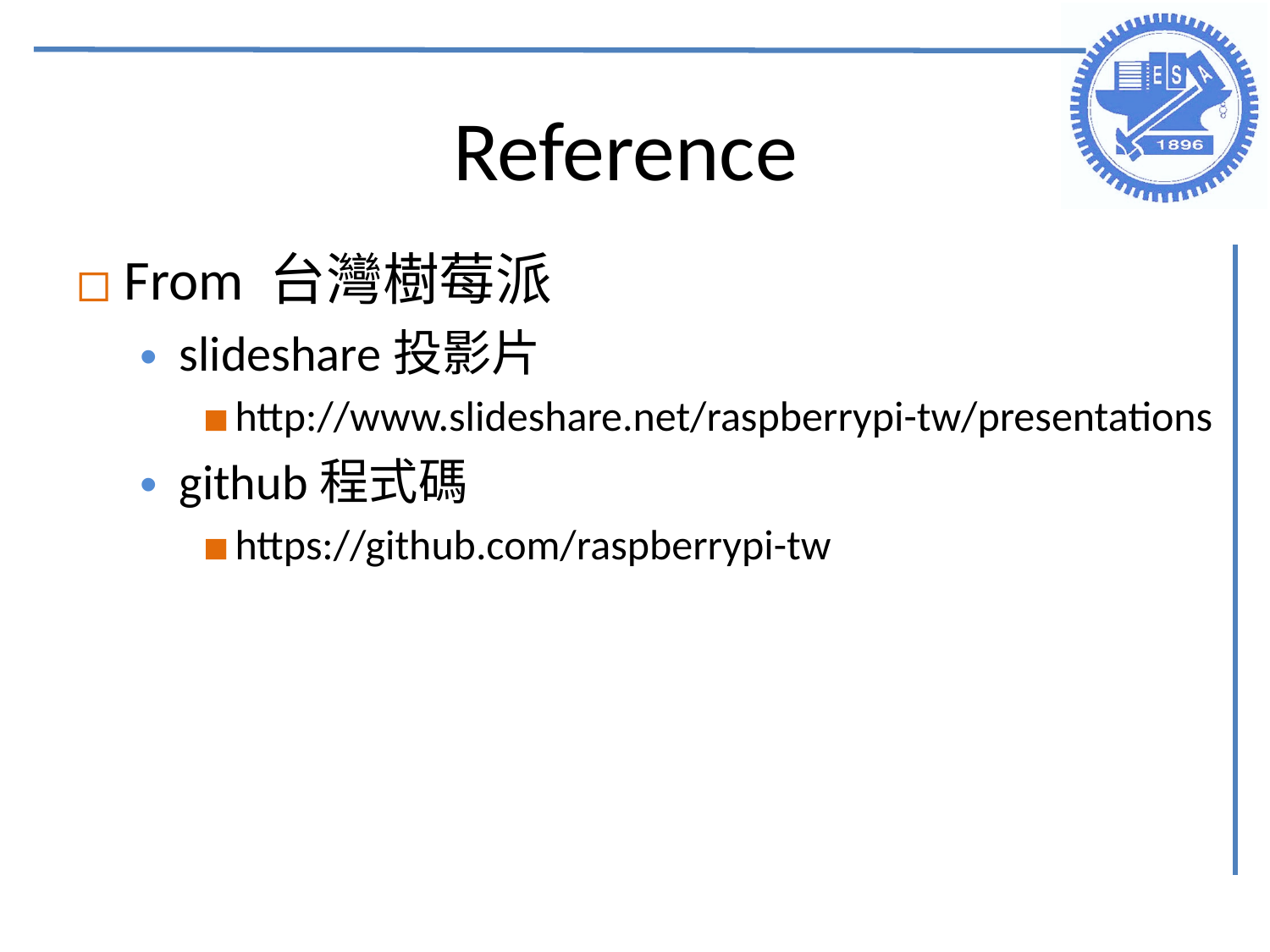

# Reference
From 台灣樹莓派
slideshare投影片
http://www.slideshare.net/raspberrypi-tw/presentations
github程式碼
https://github.com/raspberrypi-tw